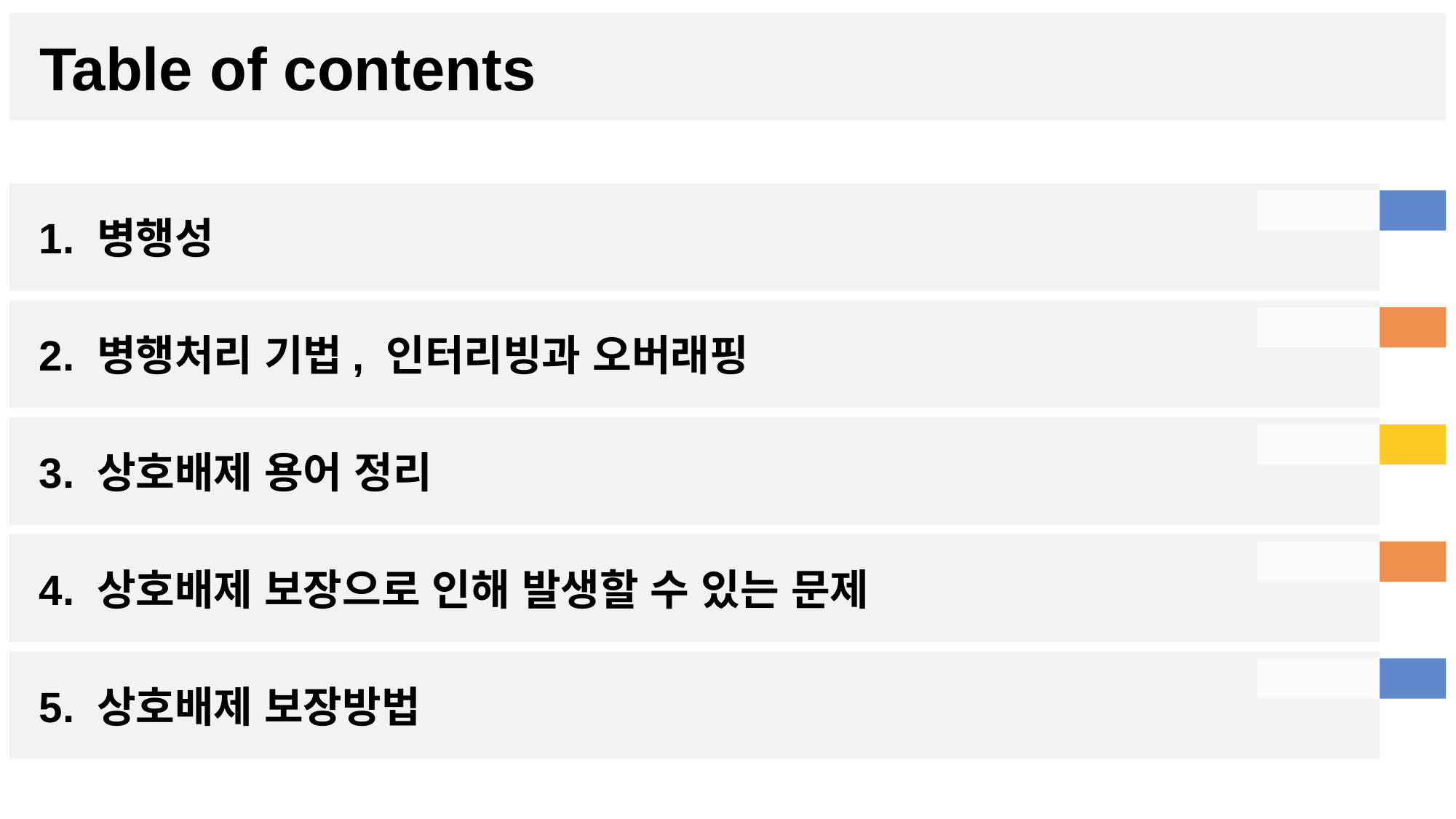

Table of contents
1. 병행성

2. 병행처리 기법, 인터리빙과 오버래핑

3. 상호배제 용어 정리

4. 상호배제 보장으로 인해 발생할 수 있는 문제

5. 상호배제 보장방법